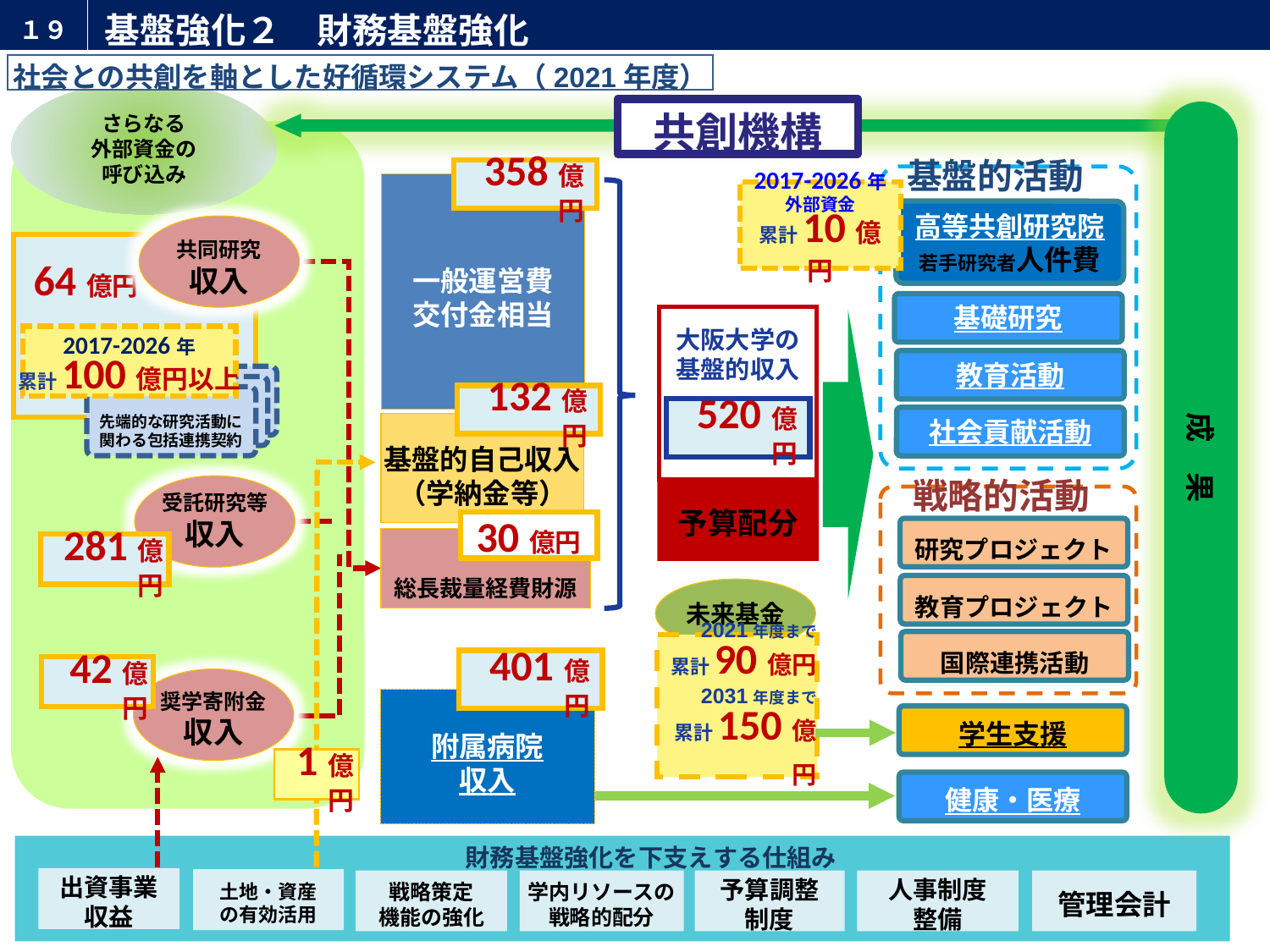

１７　基盤強化２　財務構造改革
１９
# 基盤強化２　財務基盤強化
社会との共創を軸とした好循環システム（2021年度）
さらなる
外部資金の
呼び込み
共創機構
成　果

基盤的活動

2017-2026年
外部資金
累計10億円
高等共創研究院
若手研究者人件費

基礎研究
教育活動
社会貢献活動
358億円
一般運営費
交付金相当

予算配分

132億円
520億円

基盤的自己収入
（学納金等）
戦略的活動

研究プロジェクト
教育プロジェクト
国際連携活動
30億円

総長裁量経費財源
未来基金
2021年度まで
累計90億円
2031年度まで
累計150億円
401億円
附属病院
収入
学生支援
健康・医療

共同研究
収入

　64億円
大阪大学の
基盤的収入
2017-2026年
累計100億円以上

先端的な研究活動に
関わる包括連携契約

受託研究等
収入

281億円
（5/10）
↓「スペース」→「土地」
42億円
奨学寄附金
収入
1億円

財務基盤強化を下支えする仕組み
出資事業
収益
土地・資産
の有効活用
戦略策定
機能の強化
学内リソースの
戦略的配分
予算調整
制度
人事制度
整備
管理会計